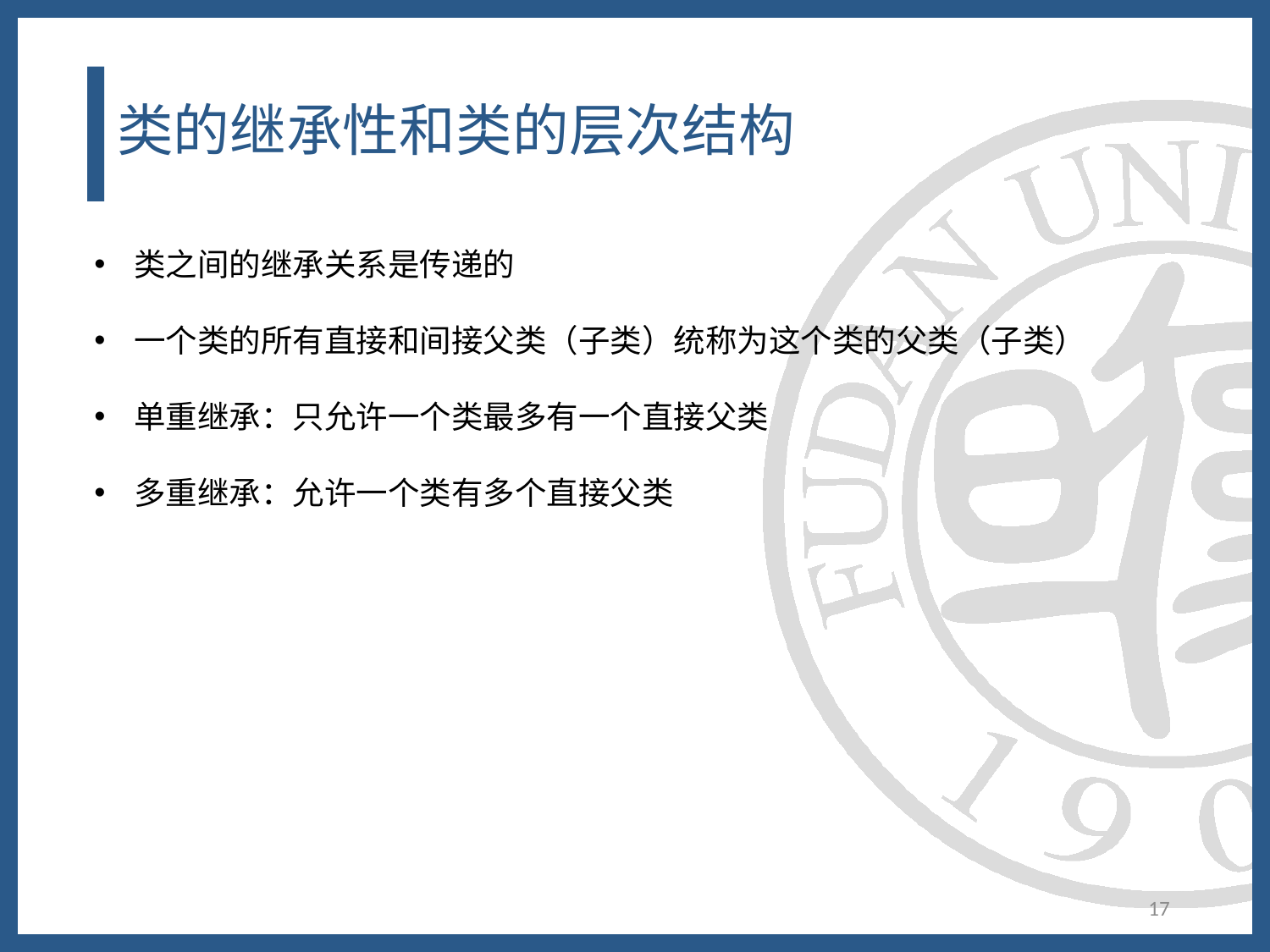

# 类的继承性和类的层次结构
类之间的继承关系是传递的

一个类的所有直接和间接父类（子类）统称为这个类的父类（子类）

单重继承：只允许一个类最多有一个直接父类

多重继承：允许一个类有多个直接父类
17